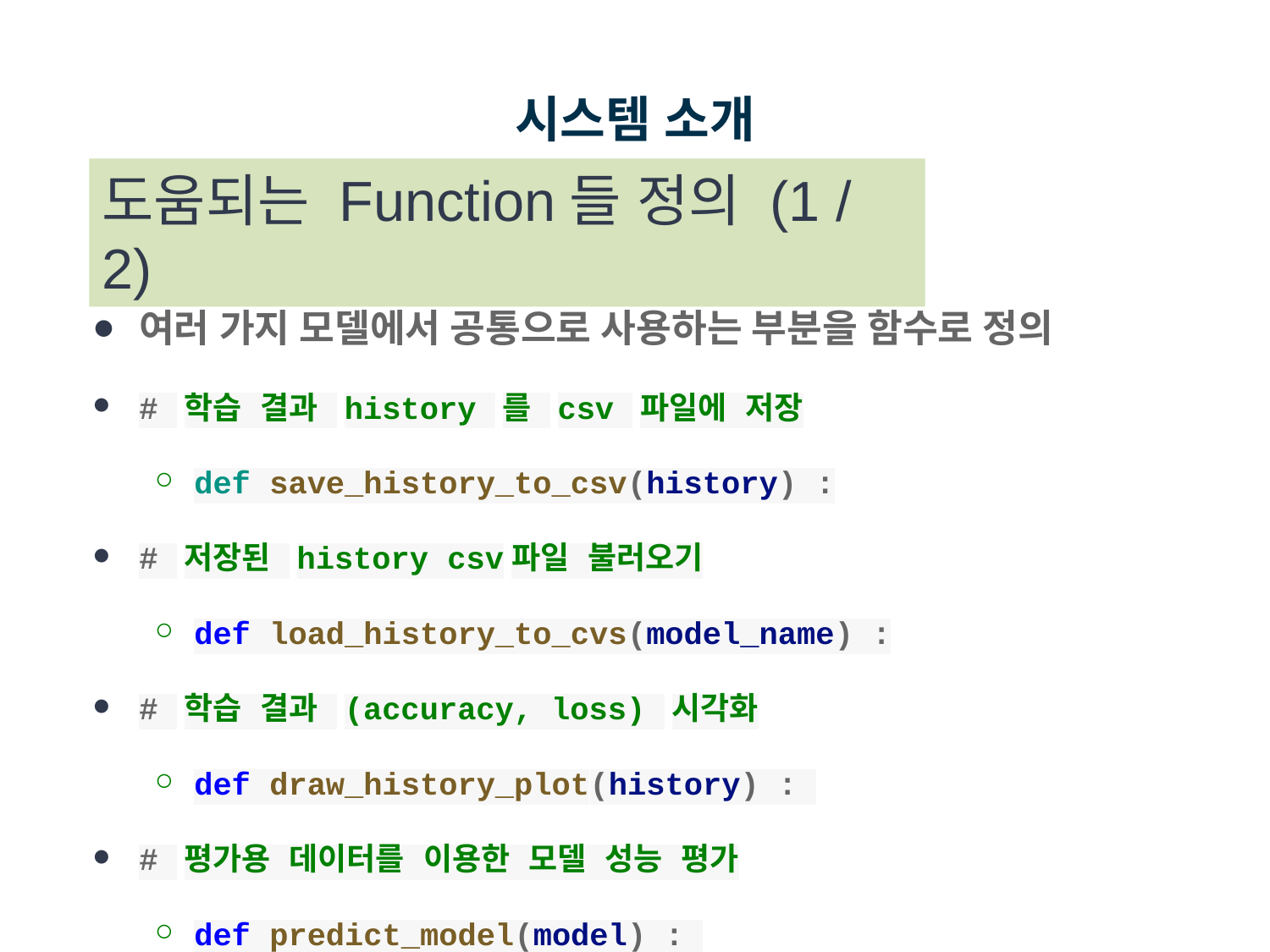

# 시스템 소개
도움되는 Function들 정의 (1 / 2)
여러 가지 모델에서 공통으로 사용하는 부분을 함수로 정의
# 학습 결과 history 를 csv 파일에 저장
def save_history_to_csv(history) :
# 저장된 history csv파일 불러오기
def load_history_to_cvs(model_name) :
# 학습 결과 (accuracy, loss) 시각화
def draw_history_plot(history) :
# 평가용 데이터를 이용한 모델 성능 평가
def predict_model(model) :